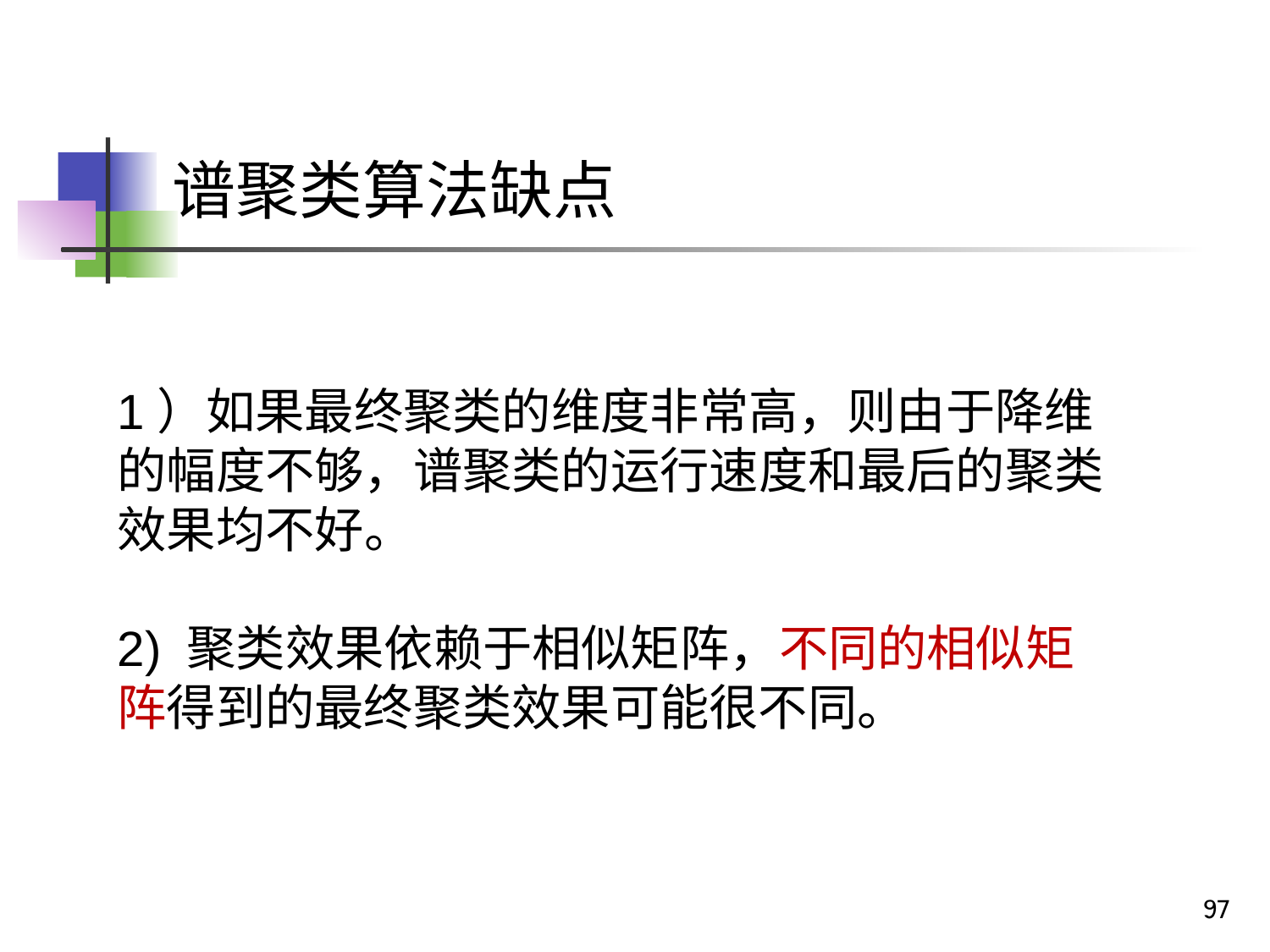

# 谱聚类算法缺点

1）如果最终聚类的维度非常高，则由于降维的幅度不够，谱聚类的运行速度和最后的聚类效果均不好。

2) 聚类效果依赖于相似矩阵，不同的相似矩阵得到的最终聚类效果可能很不同。
97